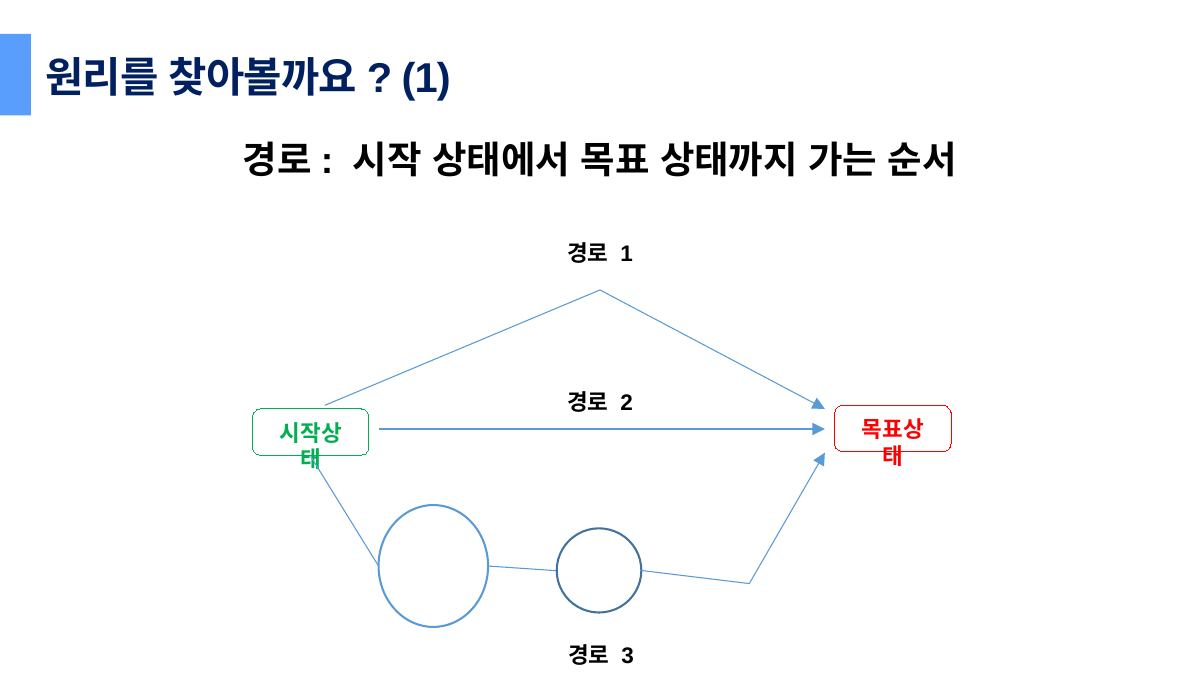

원리를 찾아볼까요? (1)
경로: 시작 상태에서 목표 상태까지 가는 순서
경로 1
목표상태
시작상태

경로 2
경로 3